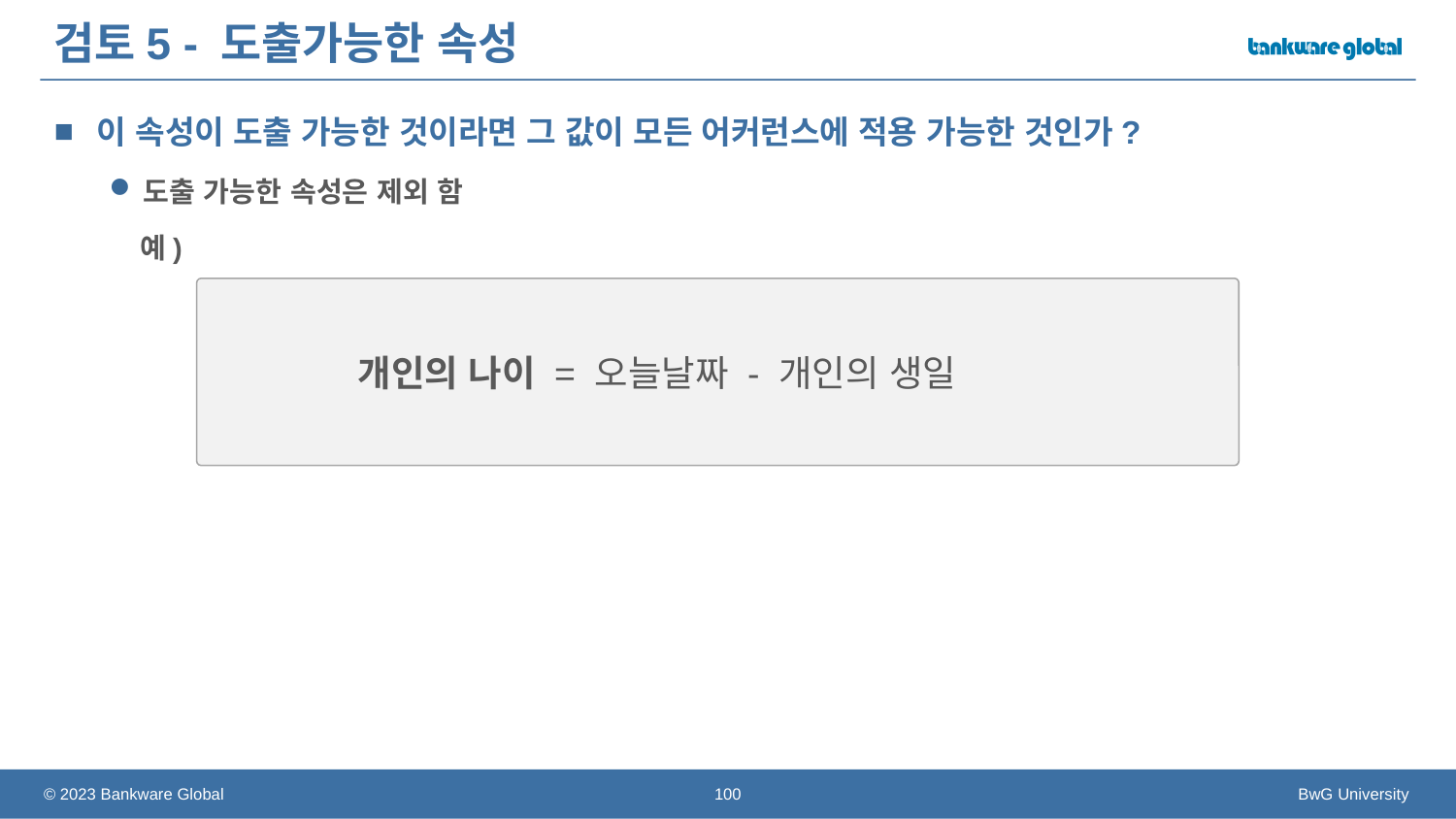

# 검토5 - 도출가능한 속성
이 속성이 도출 가능한 것이라면 그 값이 모든 어커런스에 적용 가능한 것인가?
도출 가능한 속성은 제외 함
   예)
개인의 나이 = 오늘날짜 - 개인의 생일
100